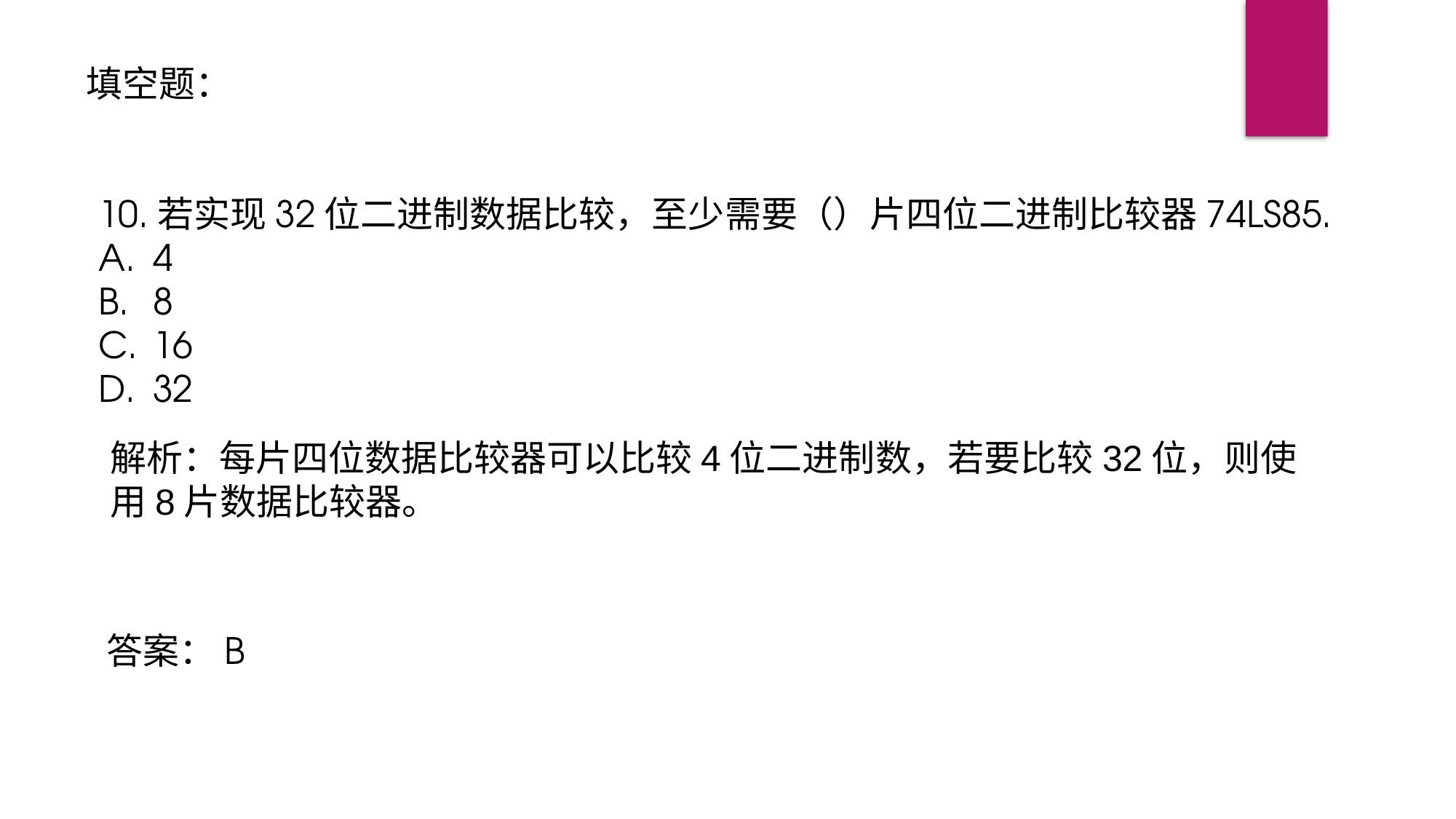

填空题：
10.若实现32位二进制数据比较，至少需要（）片四位二进制比较器74LS85.
4
8
16
32
解析：每片四位数据比较器可以比较4位二进制数，若要比较32位，则使用8片数据比较器。
答案：B